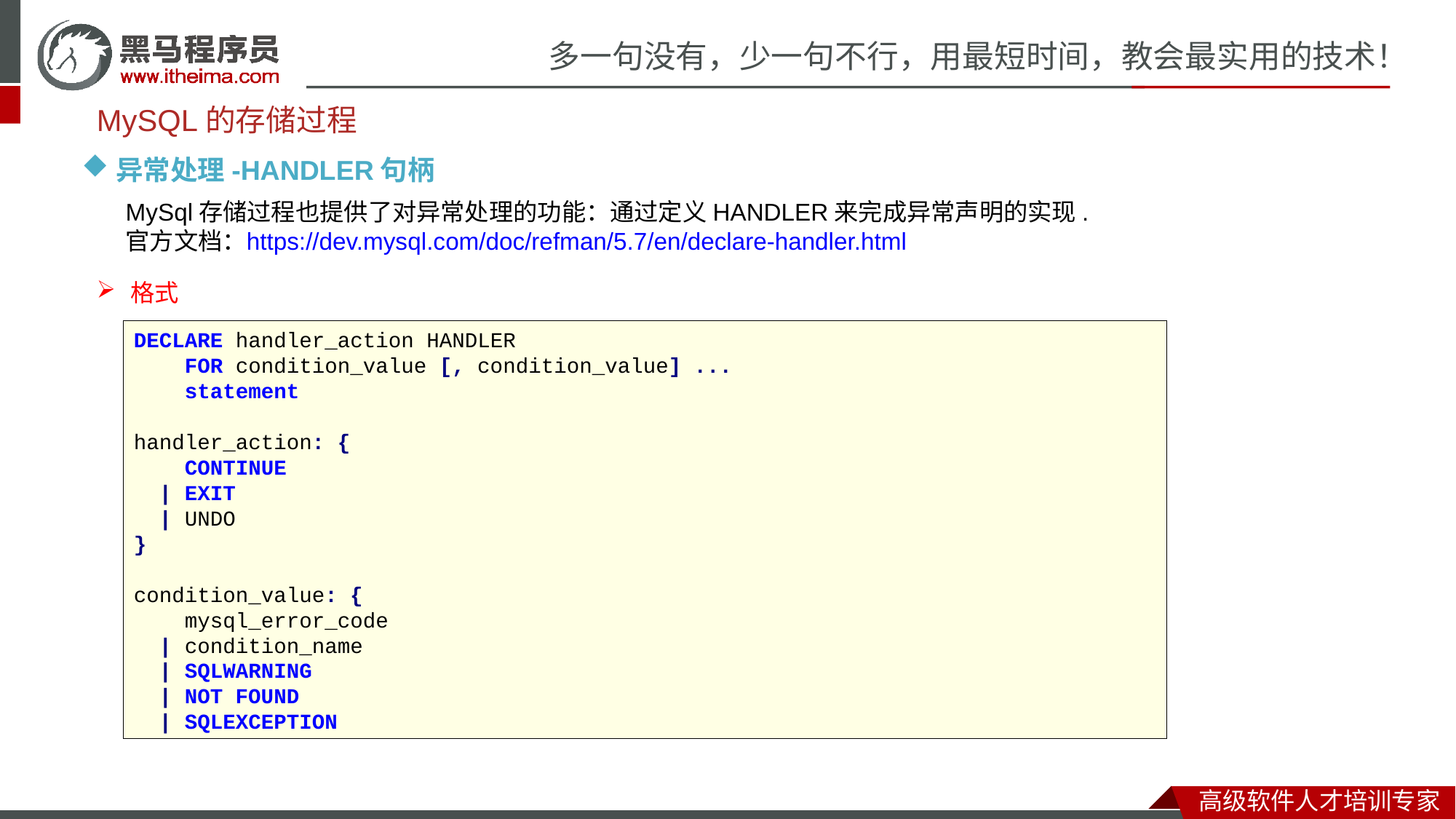

MySQL的存储过程
异常处理-HANDLER句柄
MySql存储过程也提供了对异常处理的功能：通过定义HANDLER来完成异常声明的实现.
官方文档：https://dev.mysql.com/doc/refman/5.7/en/declare-handler.html
格式
DECLARE handler_action HANDLER
    FOR condition_value [, condition_value] ...
    statement

handler_action: {
    CONTINUE
  | EXIT
  | UNDO
}

condition_value: {
    mysql_error_code
  | condition_name
  | SQLWARNING
  | NOT FOUND
  | SQLEXCEPTION